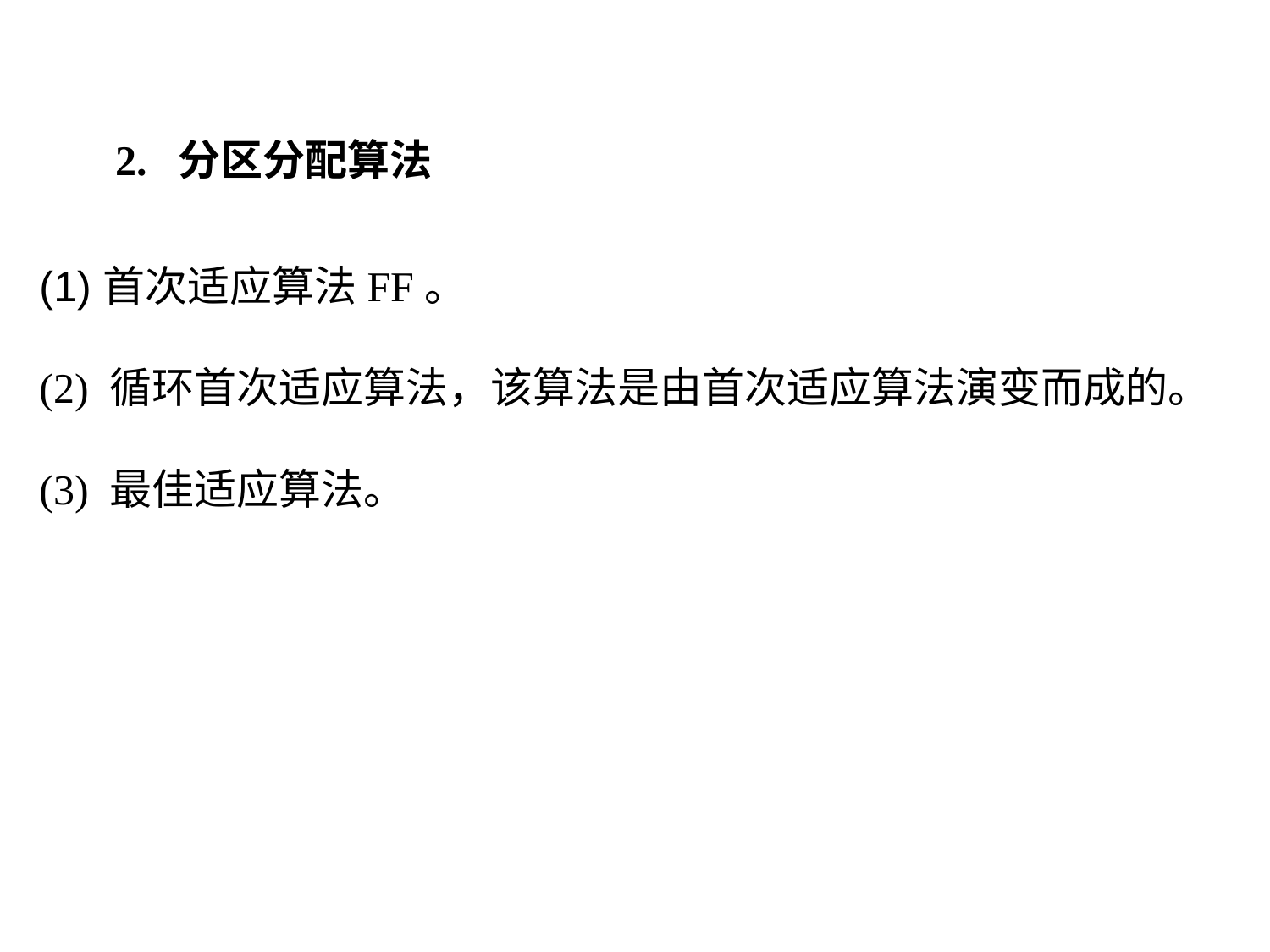

2.  分区分配算法
首次适应算法FF。
(2) 循环首次适应算法，该算法是由首次适应算法演变而成的。
(3) 最佳适应算法。